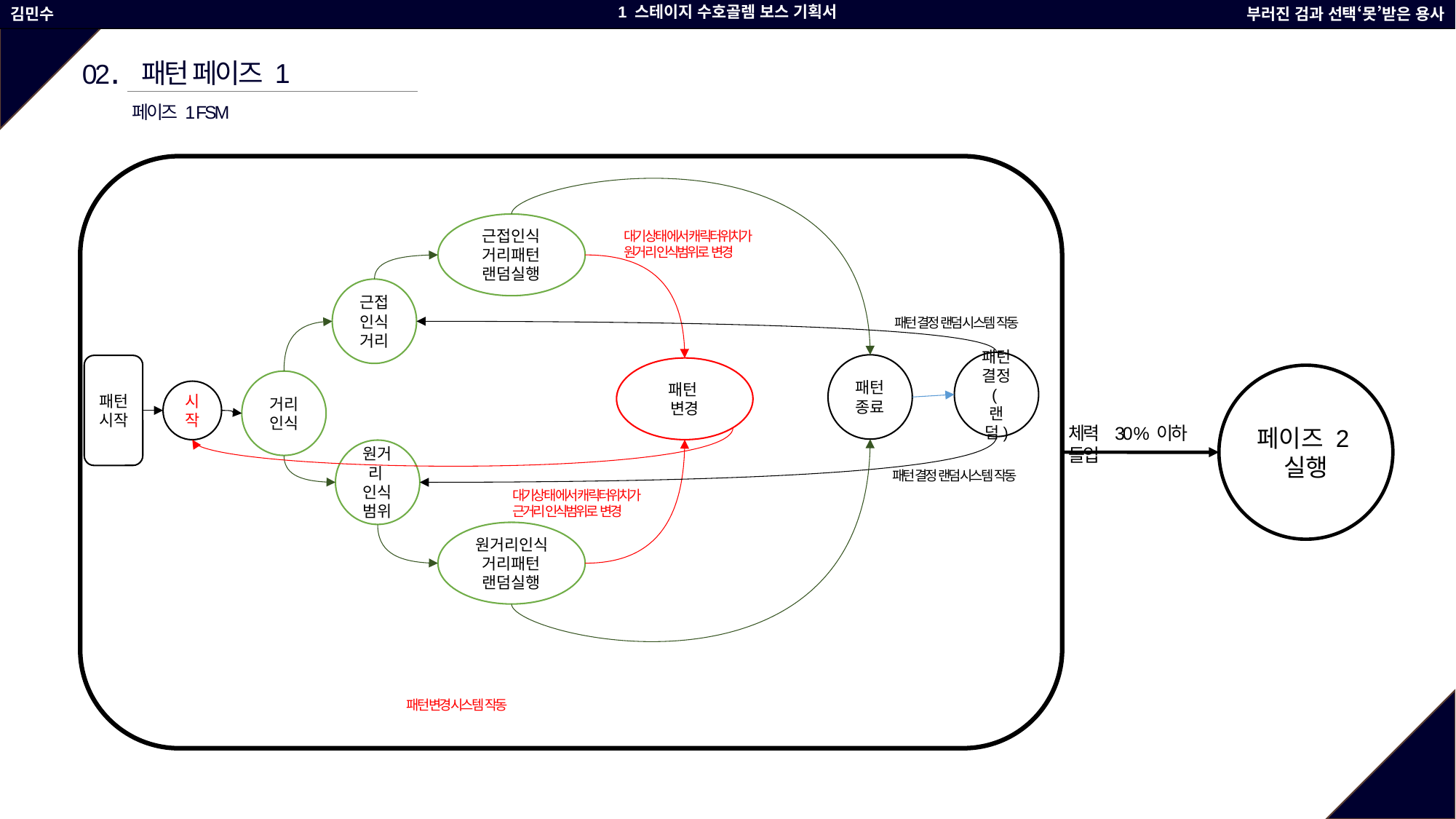

1 스테이지 수호골렘 보스 기획서
김민수
부러진 검과 선택‘못’받은 용사
(기획서 제목)
(이름)
(게임 제목)
02.
패턴 페이즈 1
페이즈 1 FSM

근접인식
거리패턴
랜덤실행
근접인식거리
패턴결정 (랜덤)
패턴 종료
패턴시작
패턴
변경
거리 인식
시작
원거리
인식범위
원거리인식
거리패턴
랜덤실행
대기상태 에서 캐릭터위치가
원거리 인식범위로  변경
패턴 결정  랜덤 시스템  작동
페이즈 2실행
체력   30 % 이하  돌입
패턴 결정  랜덤 시스템  작동
대기상태 에서 캐릭터위치가
근거리 인식범위로  변경
패턴 변경 시스템  작동